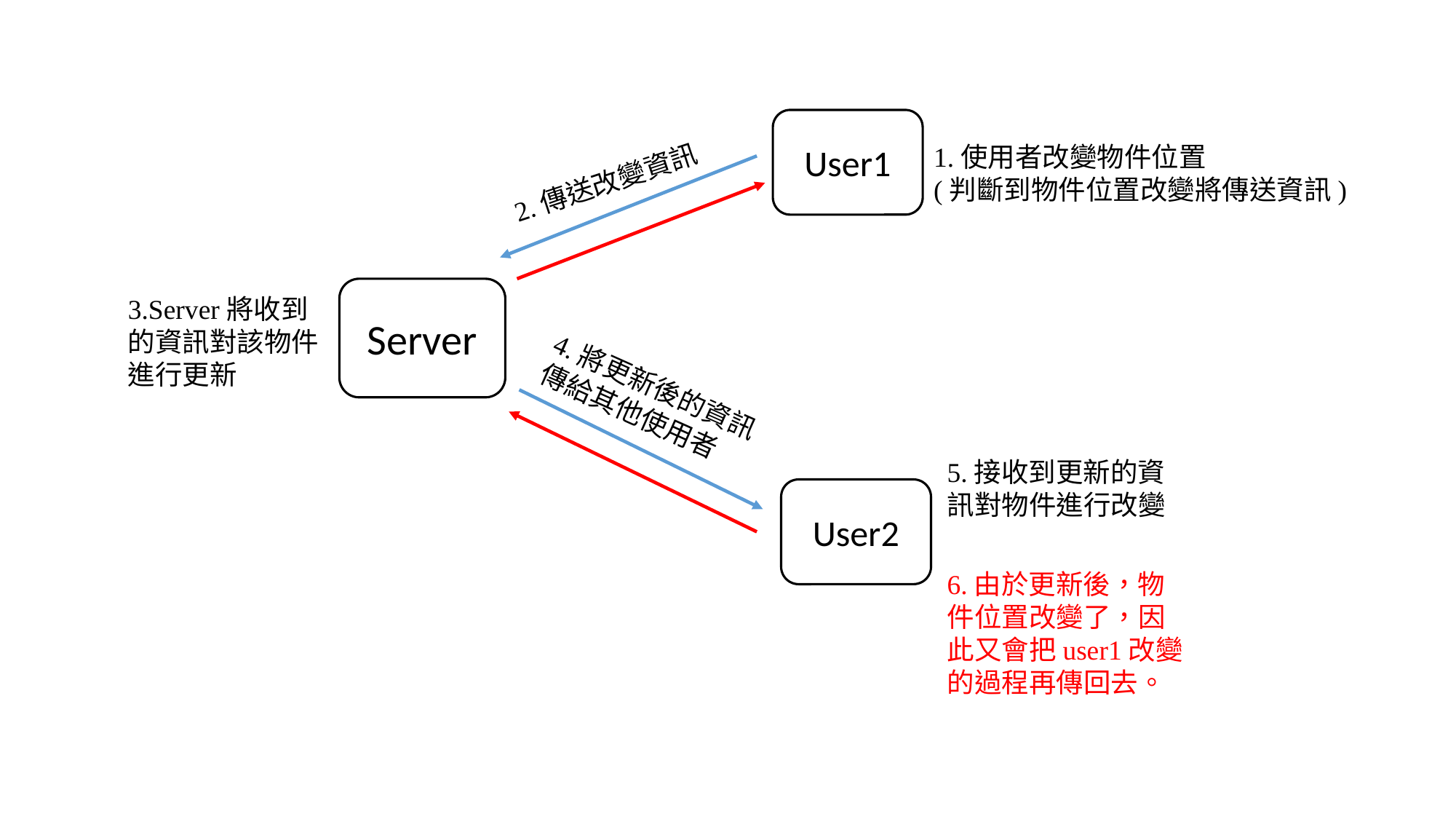

User1
1.使用者改變物件位置
(判斷到物件位置改變將傳送資訊)
2.傳送改變資訊
Server
3.Server將收到的資訊對該物件進行更新
4.將更新後的資訊傳給其他使用者
5.接收到更新的資訊對物件進行改變
User2
6.由於更新後，物件位置改變了，因此又會把user1改變的過程再傳回去。